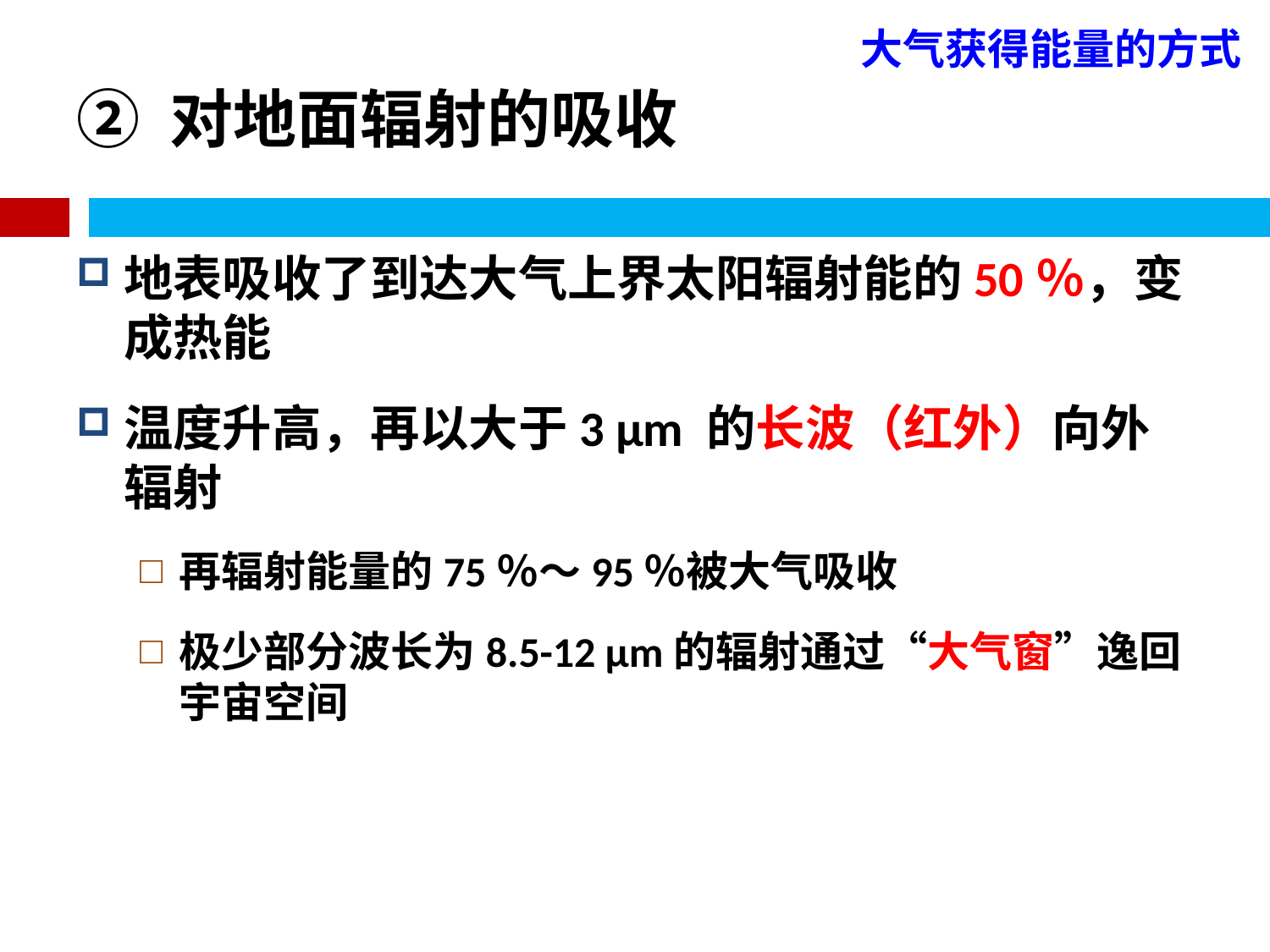

大气获得能量的方式
# ② 对地面辐射的吸收
地表吸收了到达大气上界太阳辐射能的50％，变成热能
温度升高，再以大于3 μm 的长波（红外）向外辐射
再辐射能量的75％～95％被大气吸收
极少部分波长为8.5-12 μm的辐射通过“大气窗”逸回宇宙空间